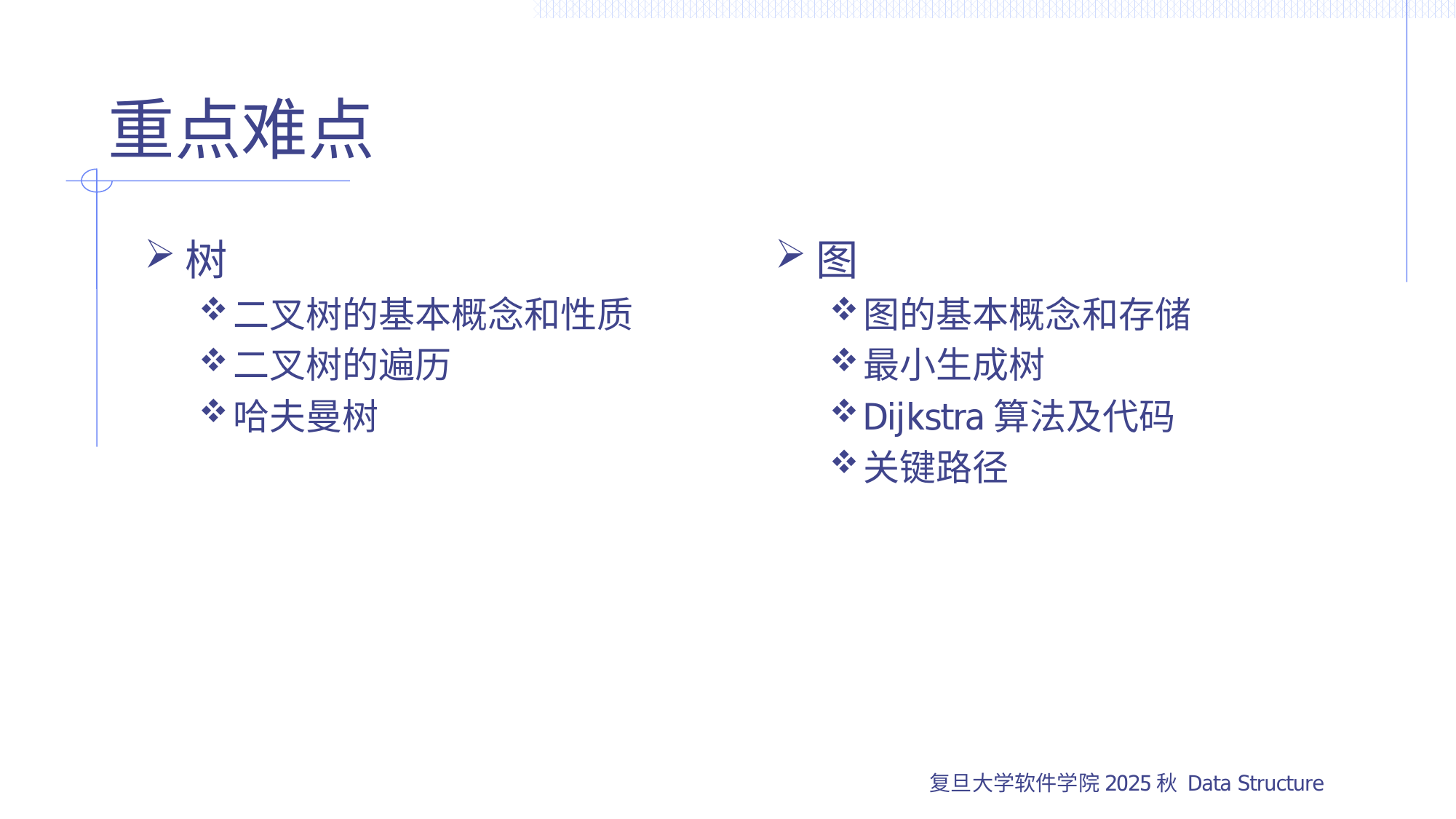

# 重点难点
树
二叉树的基本概念和性质
二叉树的遍历
哈夫曼树

图
图的基本概念和存储
最小生成树
Dijkstra算法及代码
关键路径